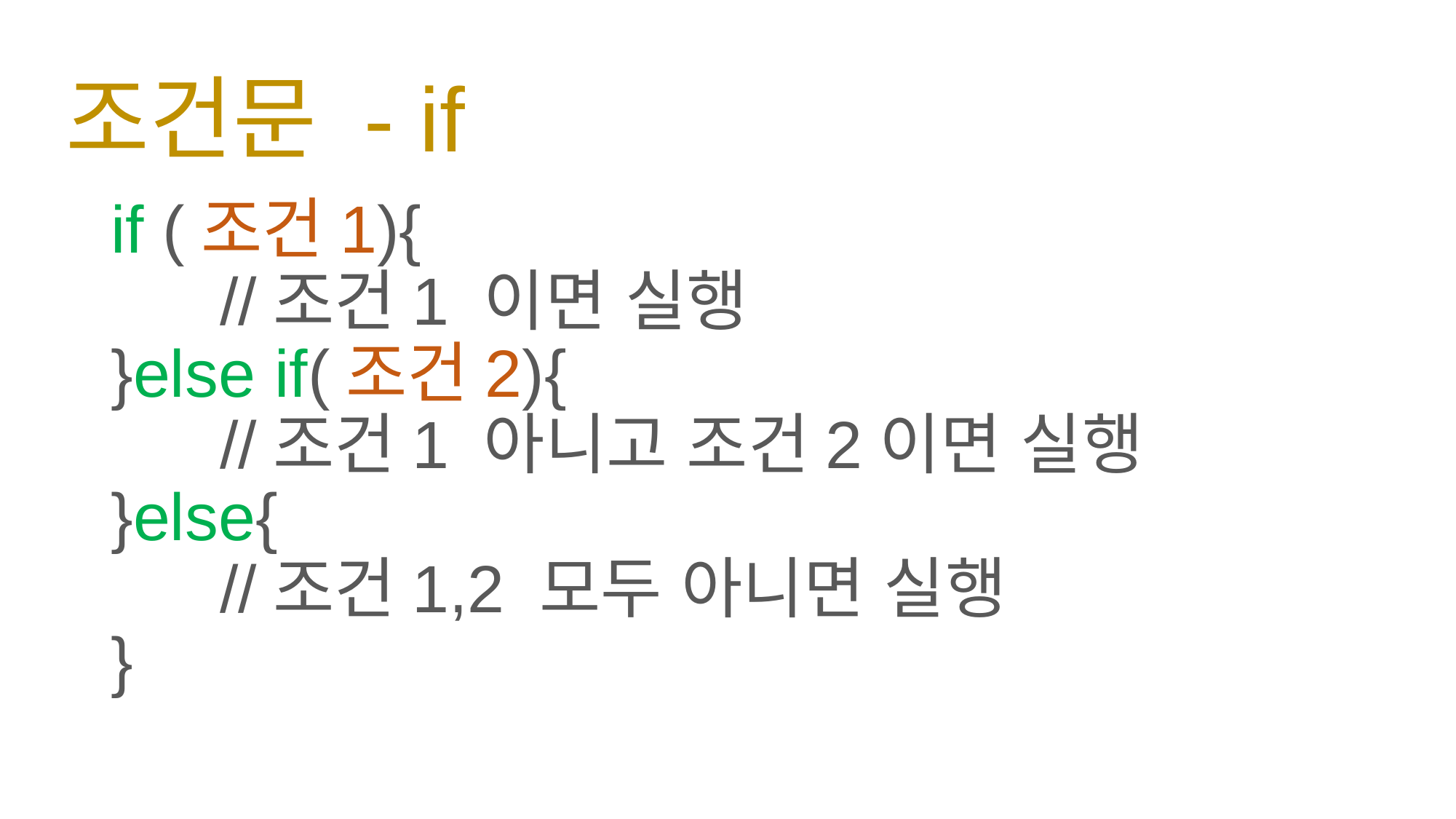

# 조건문 - if
if (조건1){
	//조건1 이면 실행
}else if(조건2){
	//조건1 아니고 조건2이면 실행
}else{
	//조건1,2 모두 아니면 실행
}